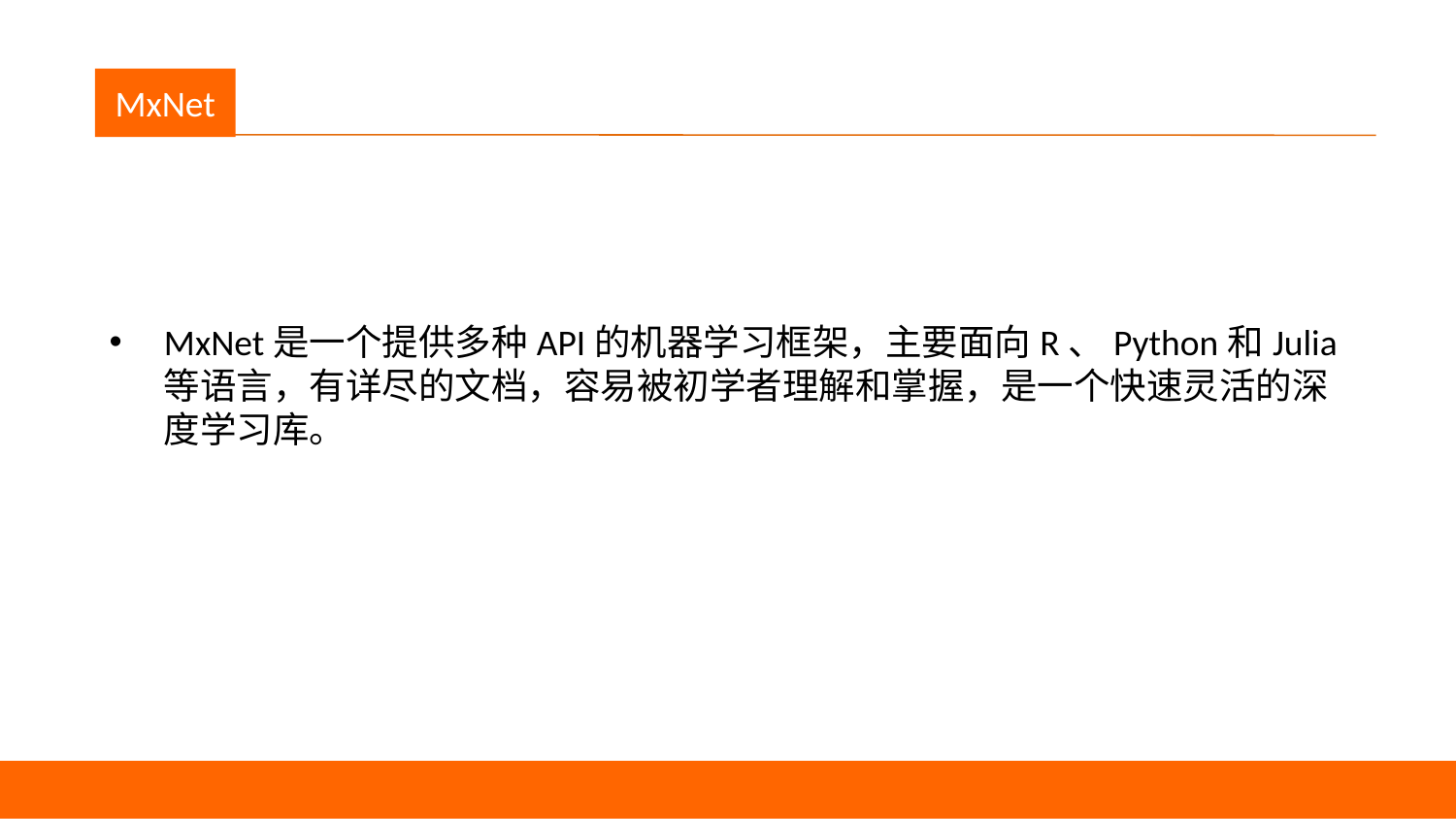

议程
MxNet

MxNet是一个提供多种API的机器学习框架，主要面向R、Python和Julia等语言，有详尽的文档，容易被初学者理解和掌握，是一个快速灵活的深度学习库。